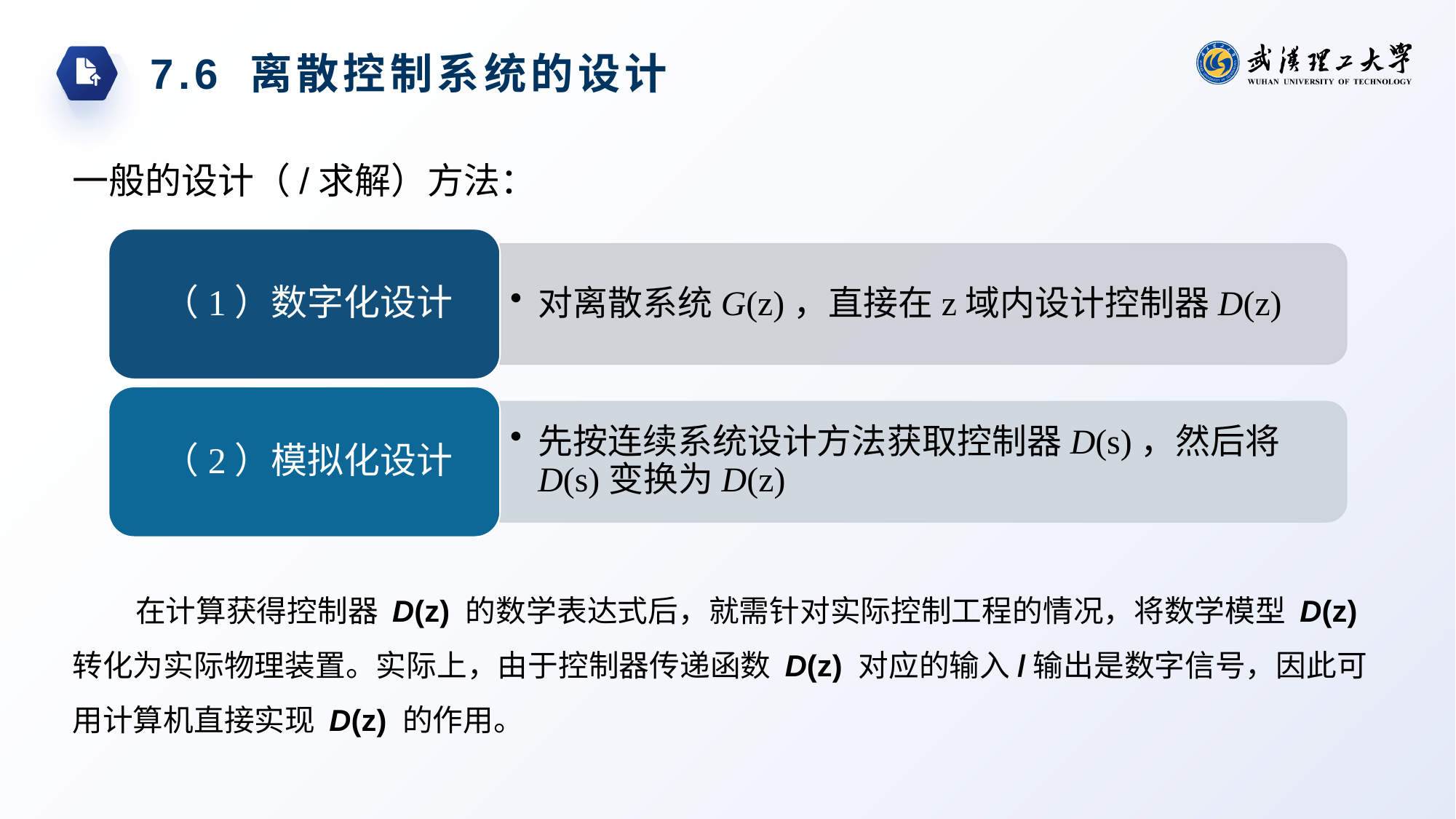

7.6 离散控制系统的设计
一般的设计（/求解）方法：
对离散系统G(z)，直接在z域内设计控制器D(z)
（1）数字化设计
先按连续系统设计方法获取控制器D(s)，然后将D(s)变换为D(z)
（2）模拟化设计
在计算获得控制器 D(z) 的数学表达式后，就需针对实际控制工程的情况，将数学模型 D(z) 转化为实际物理装置。实际上，由于控制器传递函数 D(z) 对应的输入/输出是数字信号，因此可用计算机直接实现 D(z) 的作用。